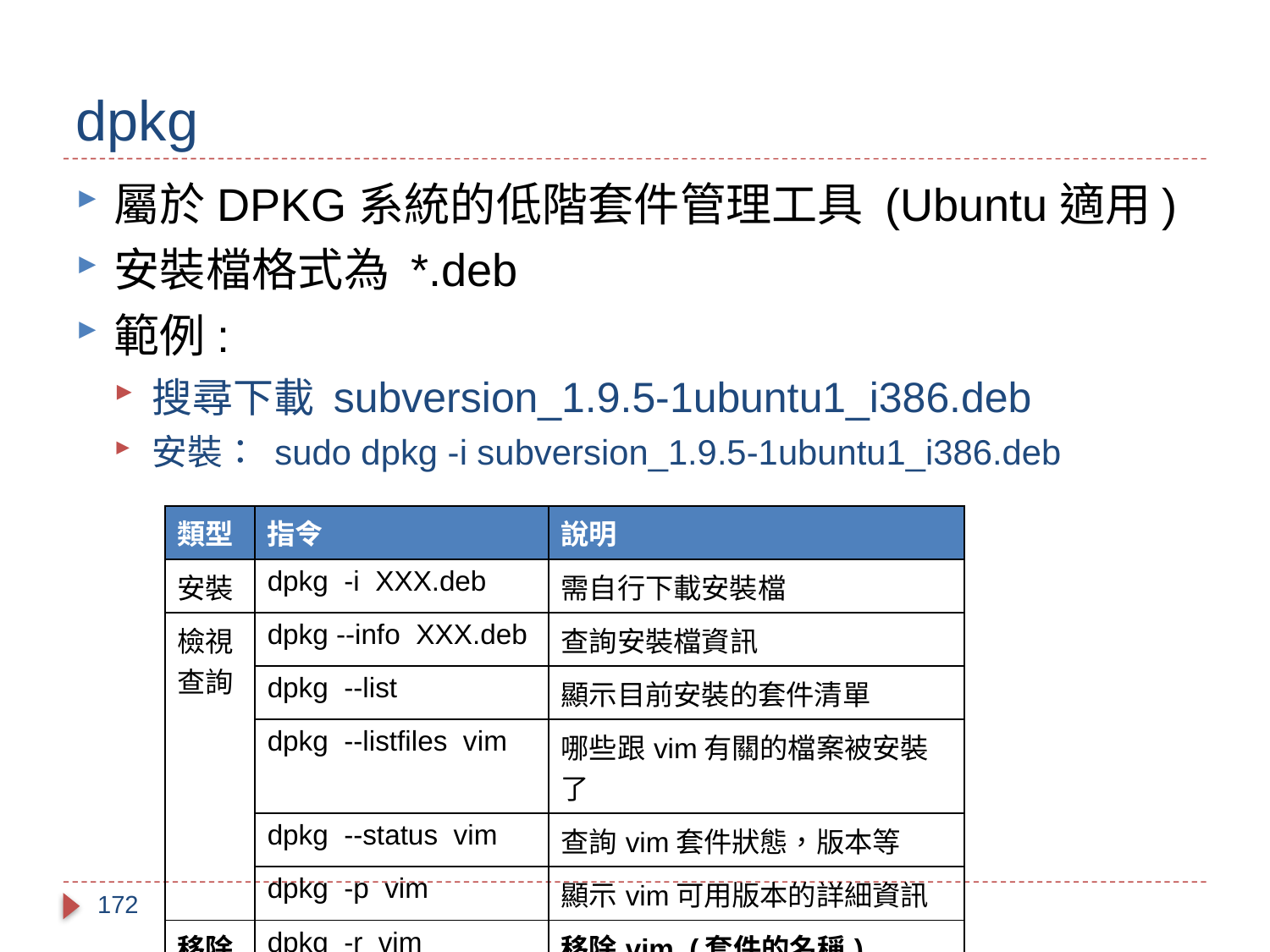

# dpkg
屬於DPKG系統的低階套件管理工具 (Ubuntu適用)
安裝檔格式為 *.deb
範例:
搜尋下載 subversion_1.9.5-1ubuntu1_i386.deb
安裝： sudo dpkg -i subversion_1.9.5-1ubuntu1_i386.deb

| 類型 | 指令 | 說明 |
| --- | --- | --- |
| 安裝 | dpkg -i XXX.deb | 需自行下載安裝檔 |
| 檢視 查詢 | dpkg --info XXX.deb | 查詢安裝檔資訊 |
|  | dpkg --list | 顯示目前安裝的套件清單 |
|  | dpkg --listfiles vim | 哪些跟vim有關的檔案被安裝了 |
|  | dpkg --status vim | 查詢vim套件狀態，版本等 |
|  | dpkg -p vim | 顯示vim可用版本的詳細資訊 |
| 移除 | dpkg -r vim | 移除vim (套件的名稱) |
172